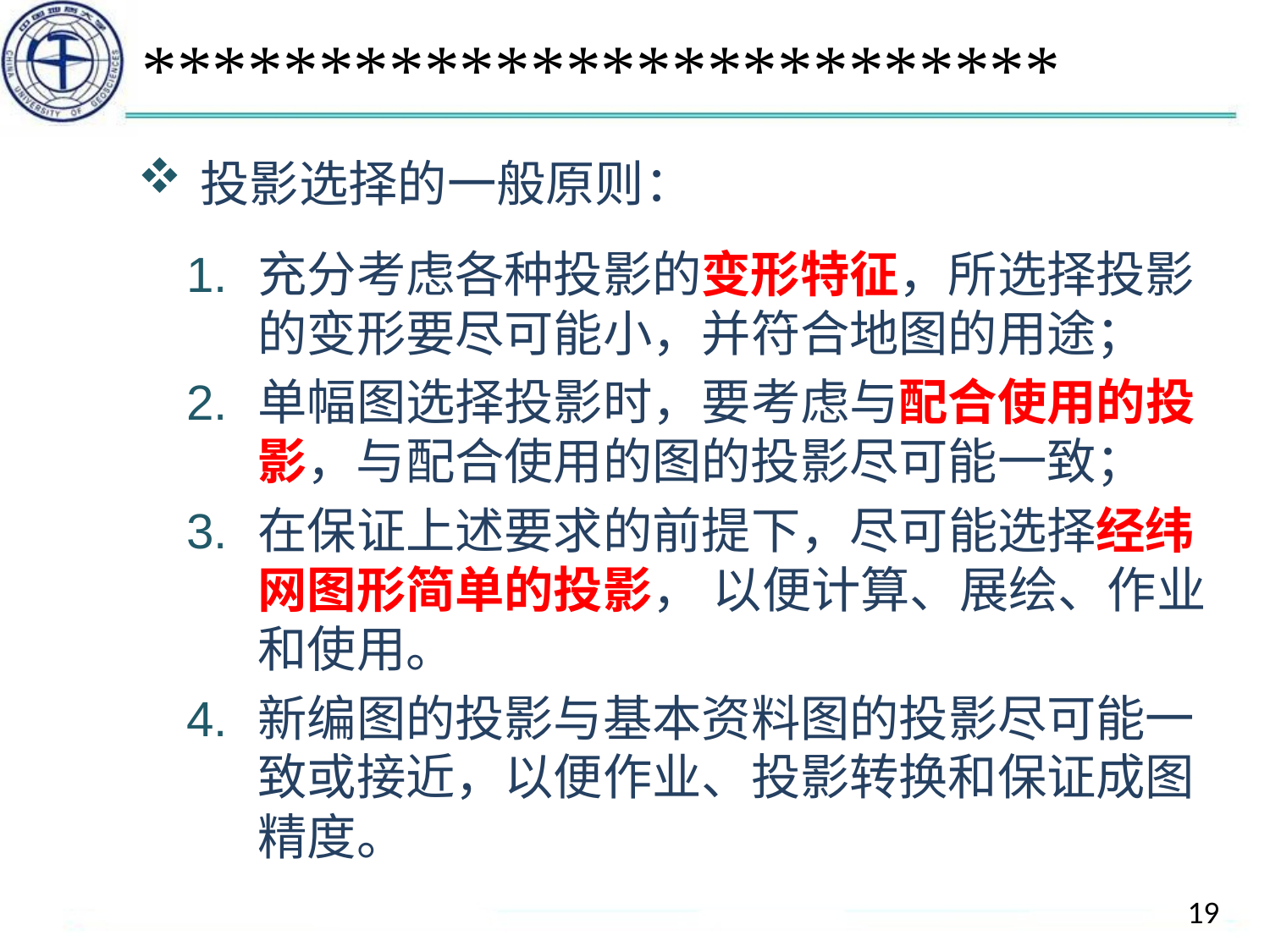

# **************************
投影选择的一般原则：
充分考虑各种投影的变形特征，所选择投影的变形要尽可能小，并符合地图的用途；
单幅图选择投影时，要考虑与配合使用的投影，与配合使用的图的投影尽可能一致；
在保证上述要求的前提下，尽可能选择经纬网图形简单的投影， 以便计算、展绘、作业和使用。
新编图的投影与基本资料图的投影尽可能一致或接近，以便作业、投影转换和保证成图精度。
19